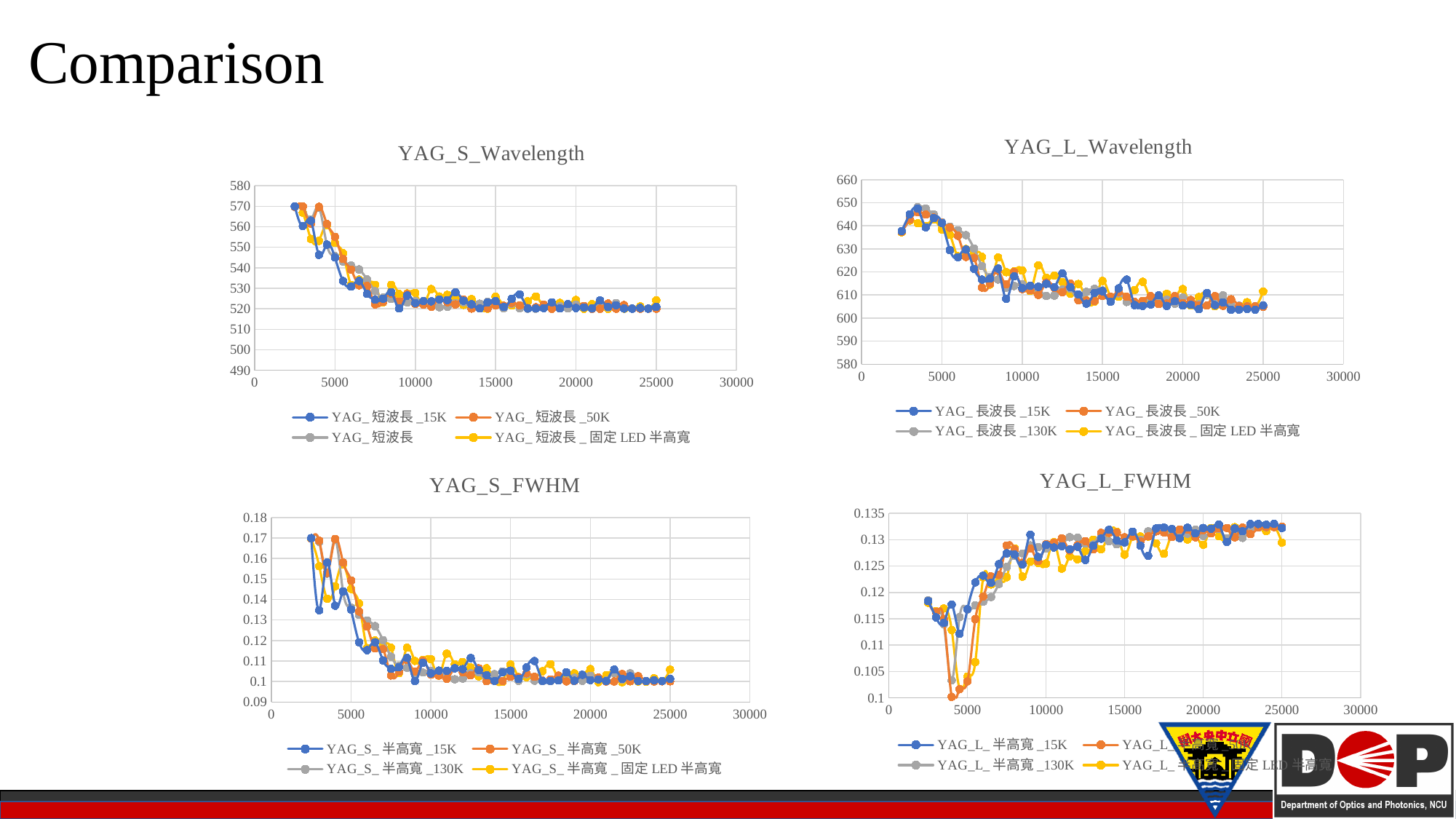

Comparison

### Chart: YAG_L_Wavelength

| Category | YAG_長波長_15K | YAG_長波長_50K | YAG_長波長_130K | YAG_長波長_固定LED半高寬 |
|---|---|---|---|---|

### Chart: YAG_S_Wavelength

| Category | YAG_短波長_15K | YAG_短波長_50K | YAG_短波長 | YAG_短波長_固定LED半高寬 |
|---|---|---|---|---|

### Chart: YAG_L_FWHM

| Category | YAG_L_半高寬_15K | YAG_L_半高寬_50K | YAG_L_半高寬_130K | YAG_L_半高寬_固定LED半高寬 |
|---|---|---|---|---|

### Chart: YAG_S_FWHM

| Category | YAG_S_半高寬_15K | YAG_S_半高寬_50K | YAG_S_半高寬_130K | YAG_S_半高寬_固定LED半高寬 |
|---|---|---|---|---|